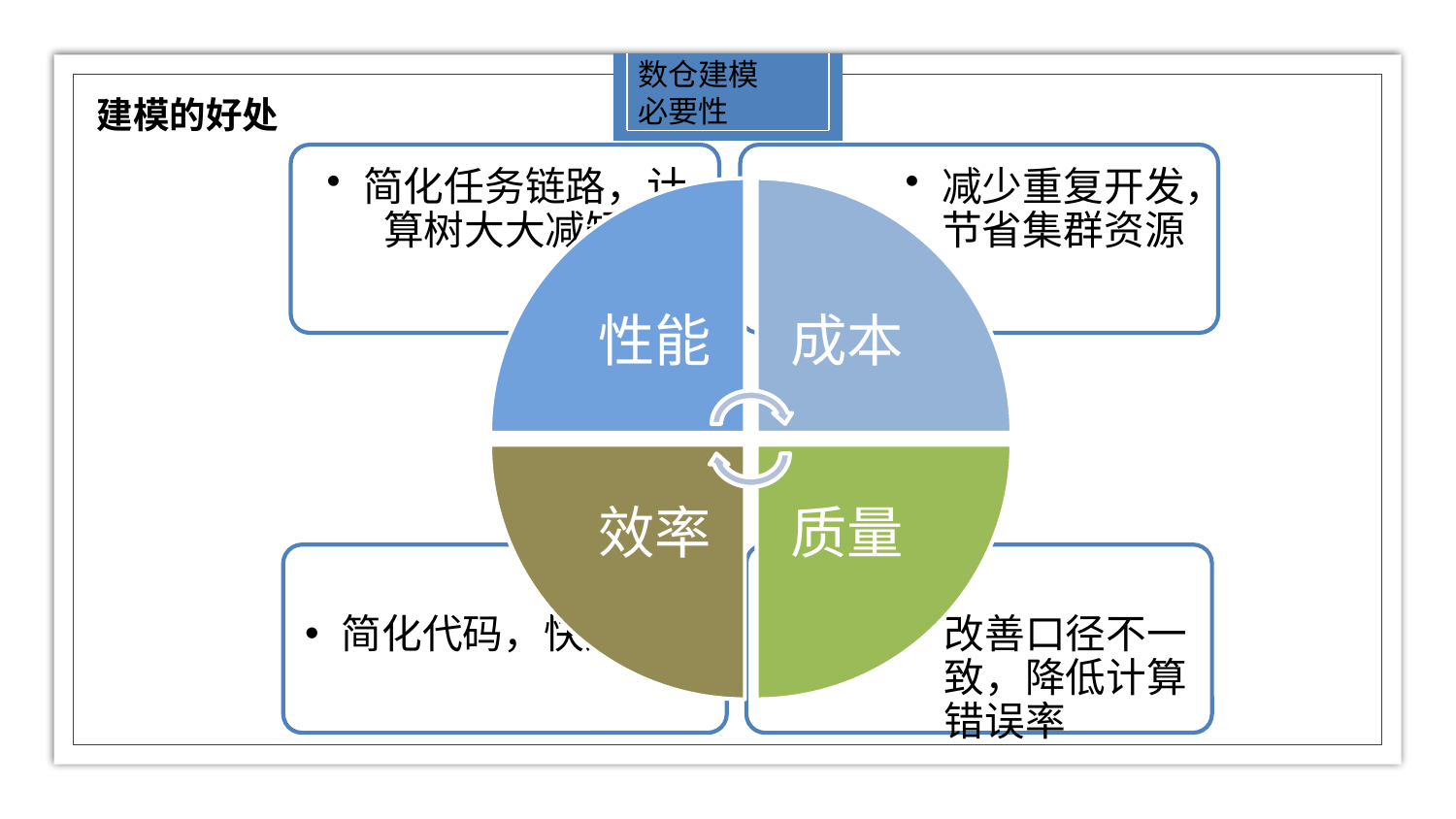

数仓建模
必要性

建模的好处
改善口径不一致，降低计算错误率
简化代码，快速响应
减少重复开发，节省集群资源
简化任务链路，计算树大大减短。
性能
成本
质量
效率